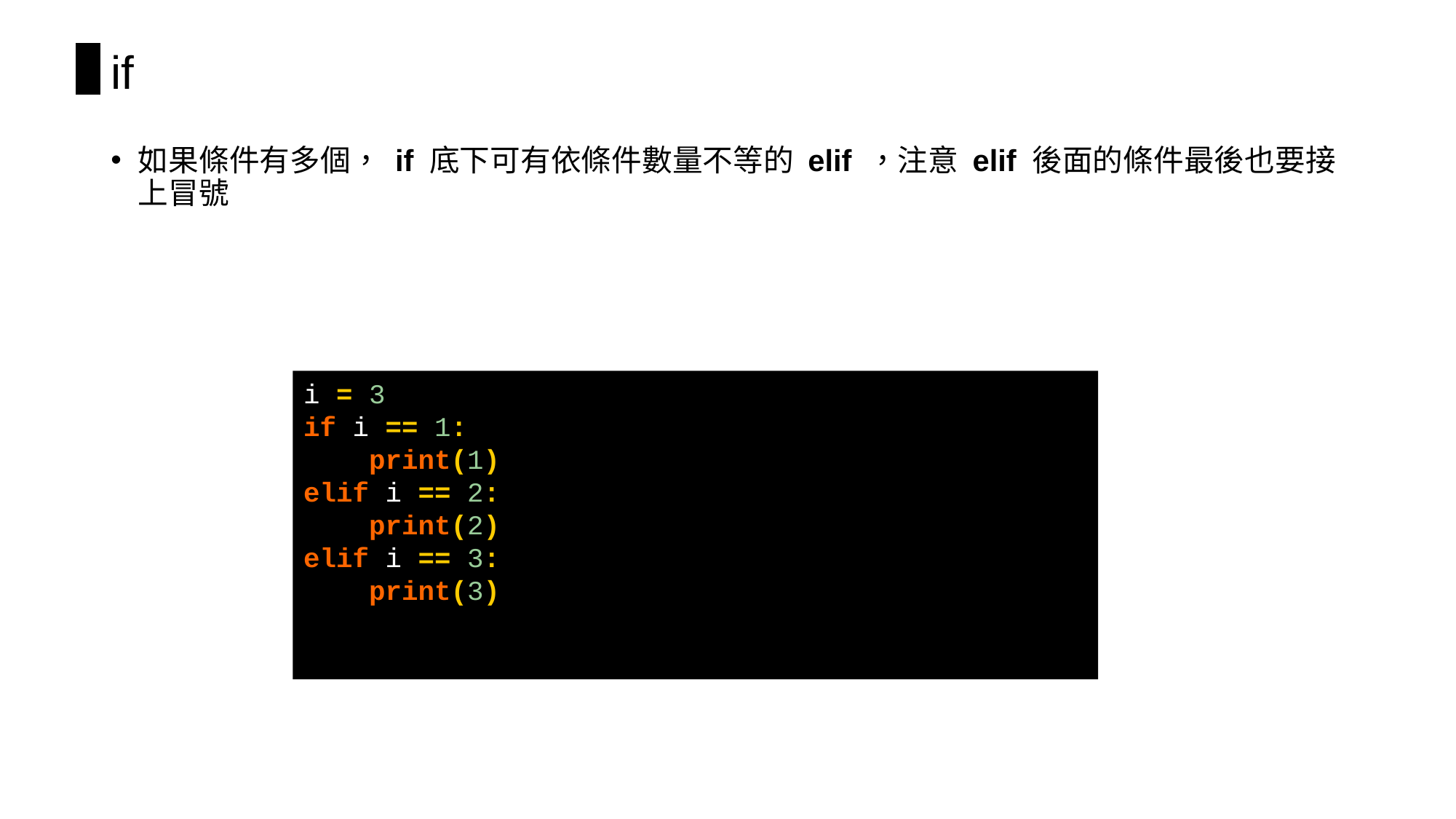

# if
如果條件有多個， if 底下可有依條件數量不等的 elif ，注意 elif 後面的條件最後也要接上冒號
i = 3
if i == 1:
    print(1)
elif i == 2:
    print(2)
elif i == 3:
    print(3)